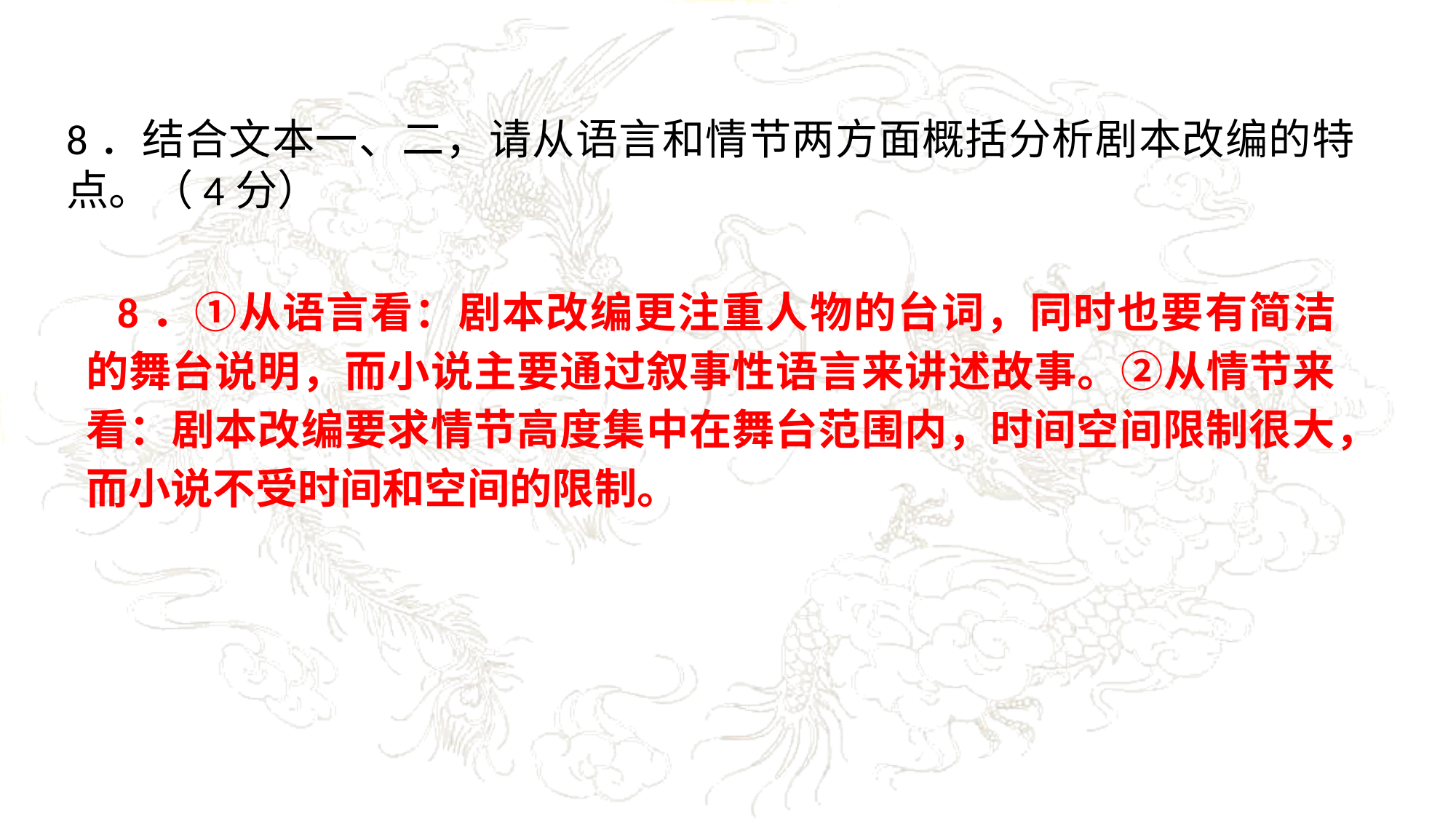

8．结合文本一、二，请从语言和情节两方面概括分析剧本改编的特点。（4分）
8．①从语言看：剧本改编更注重人物的台词，同时也要有简洁的舞台说明，而小说主要通过叙事性语言来讲述故事。②从情节来看：剧本改编要求情节高度集中在舞台范围内，时间空间限制很大，而小说不受时间和空间的限制。